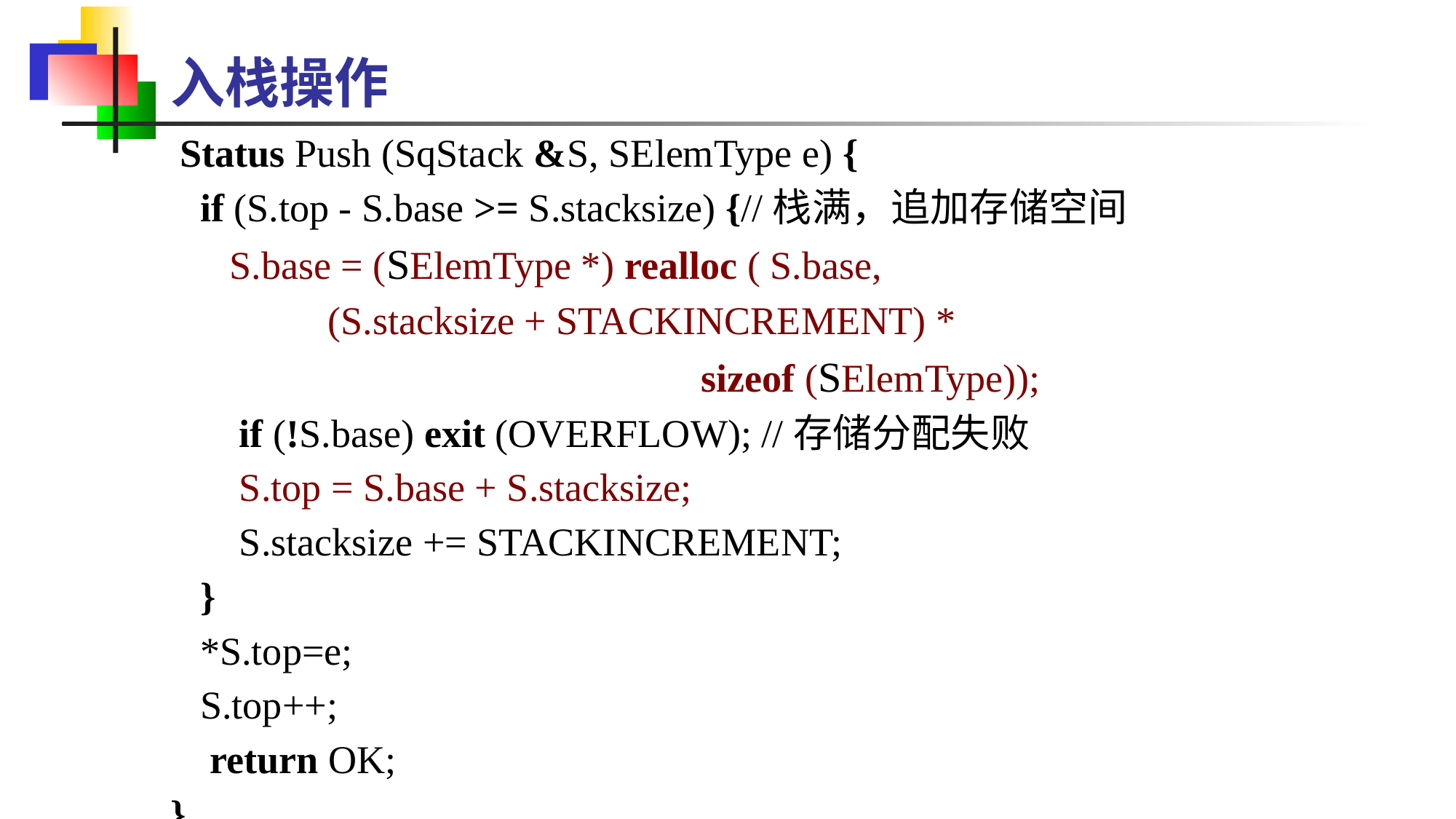

入栈操作
 Status Push (SqStack &S, SElemType e) {
   if (S.top - S.base >= S.stacksize) {//栈满，追加存储空间
      S.base = (SElemType *) realloc ( S.base,
                (S.stacksize + STACKINCREMENT) *
                                                      sizeof (SElemType));
       if (!S.base) exit (OVERFLOW); //存储分配失败
       S.top = S.base + S.stacksize;
       S.stacksize += STACKINCREMENT;
   }
   *S.top=e;
   S.top++;
    return OK;
}